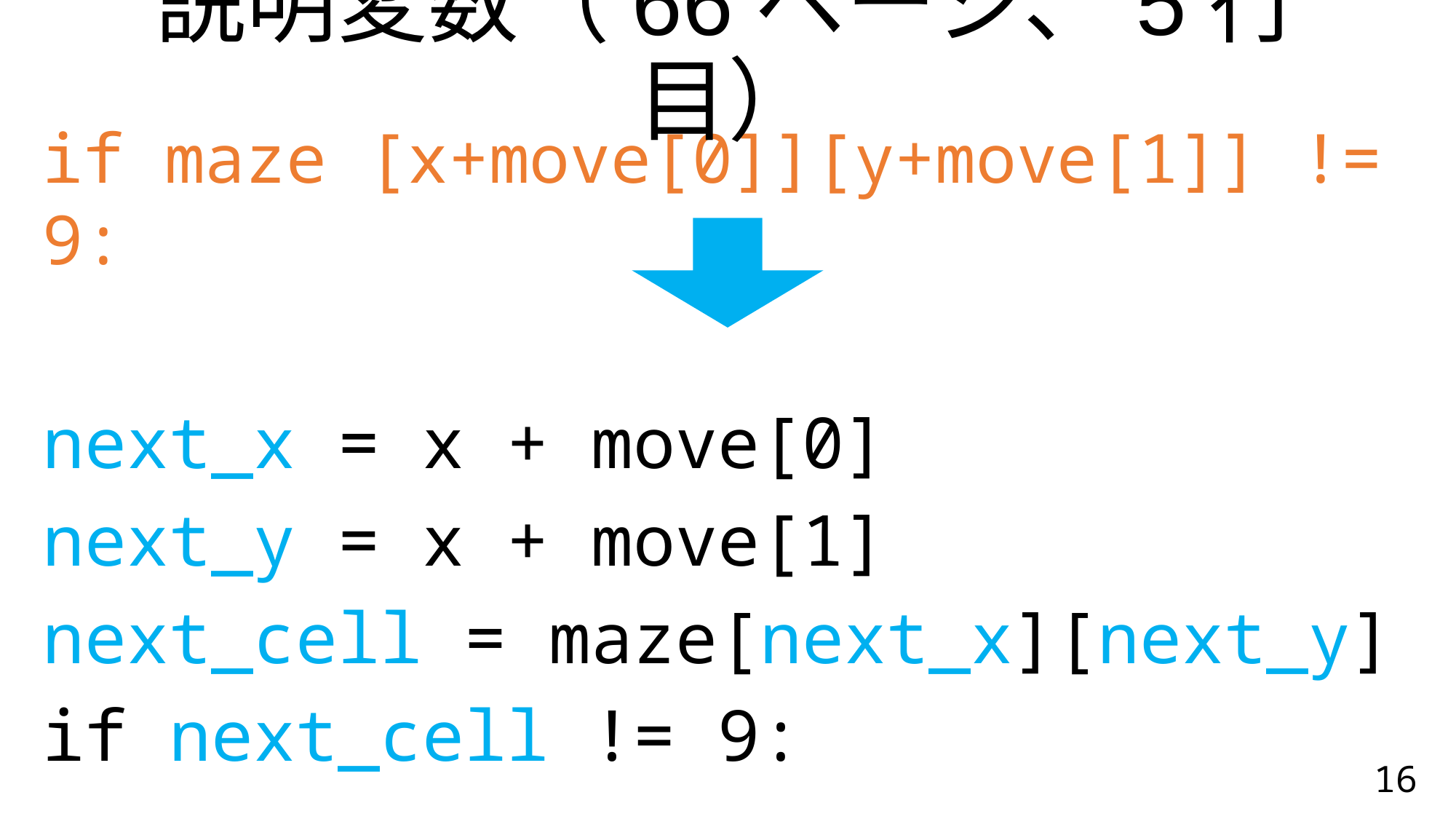

# 説明変数（66ページ、5行目）
if maze [x+move[0]][y+move[1]] != 9:

next_x = x + move[0]
next_y = x + move[1]
next_cell = maze[next_x][next_y]
if next_cell != 9:

16